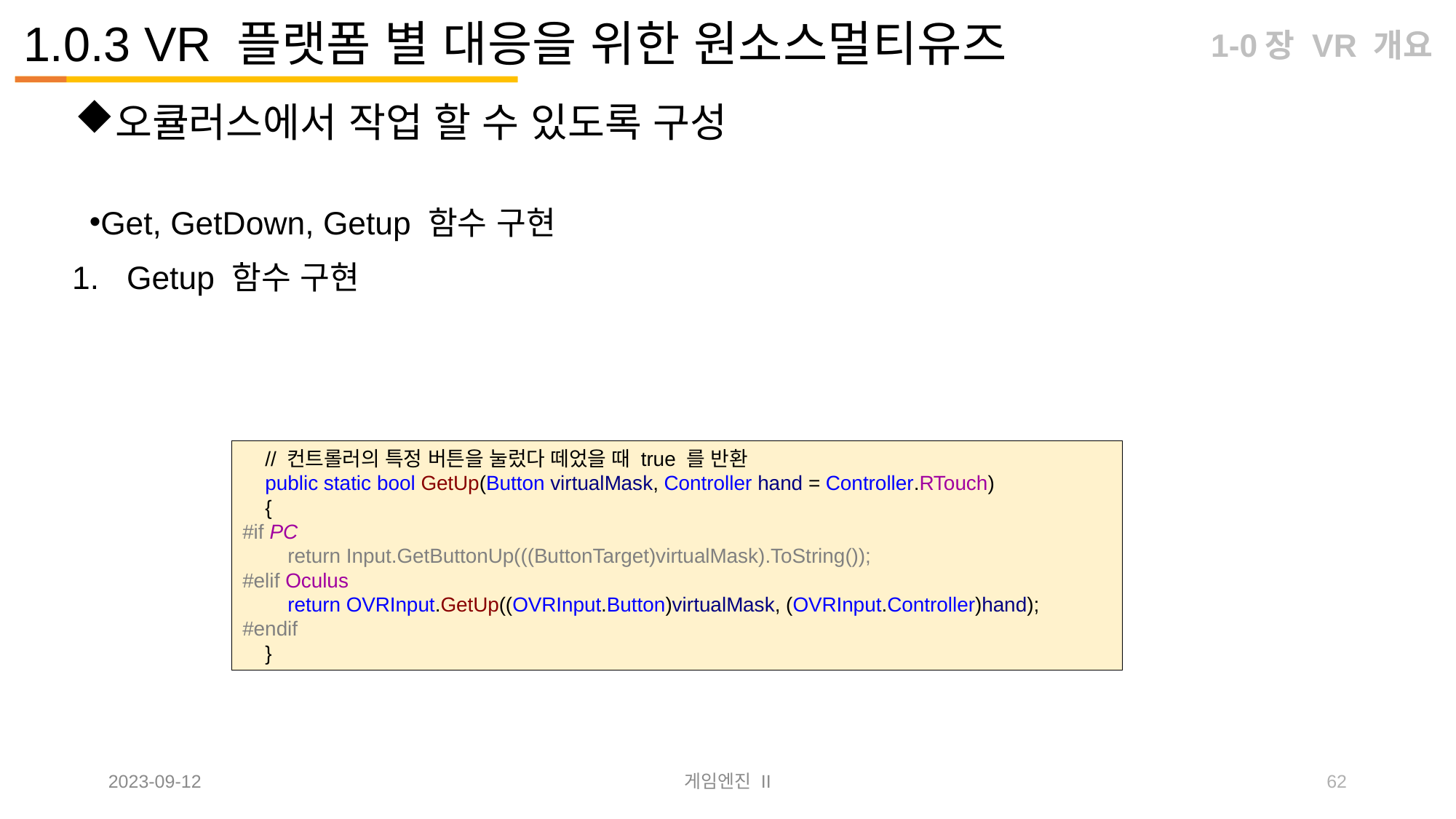

# 1.0.3 VR 플랫폼 별 대응을 위한 원소스멀티유즈
1-0장 VR 개요

오큘러스에서 작업 할 수 있도록 구성
Get, GetDown, Getup 함수 구현
Getup 함수 구현
    // 컨트롤러의 특정 버튼을 눌렀다 떼었을 때 true 를 반환
    public static bool GetUp(Button virtualMask, Controller hand = Controller.RTouch)
    {
#if PC
        return Input.GetButtonUp(((ButtonTarget)virtualMask).ToString());
#elif Oculus
        return OVRInput.GetUp((OVRInput.Button)virtualMask, (OVRInput.Controller)hand);
#endif
    }
2023-09-12
게임엔진 II
62